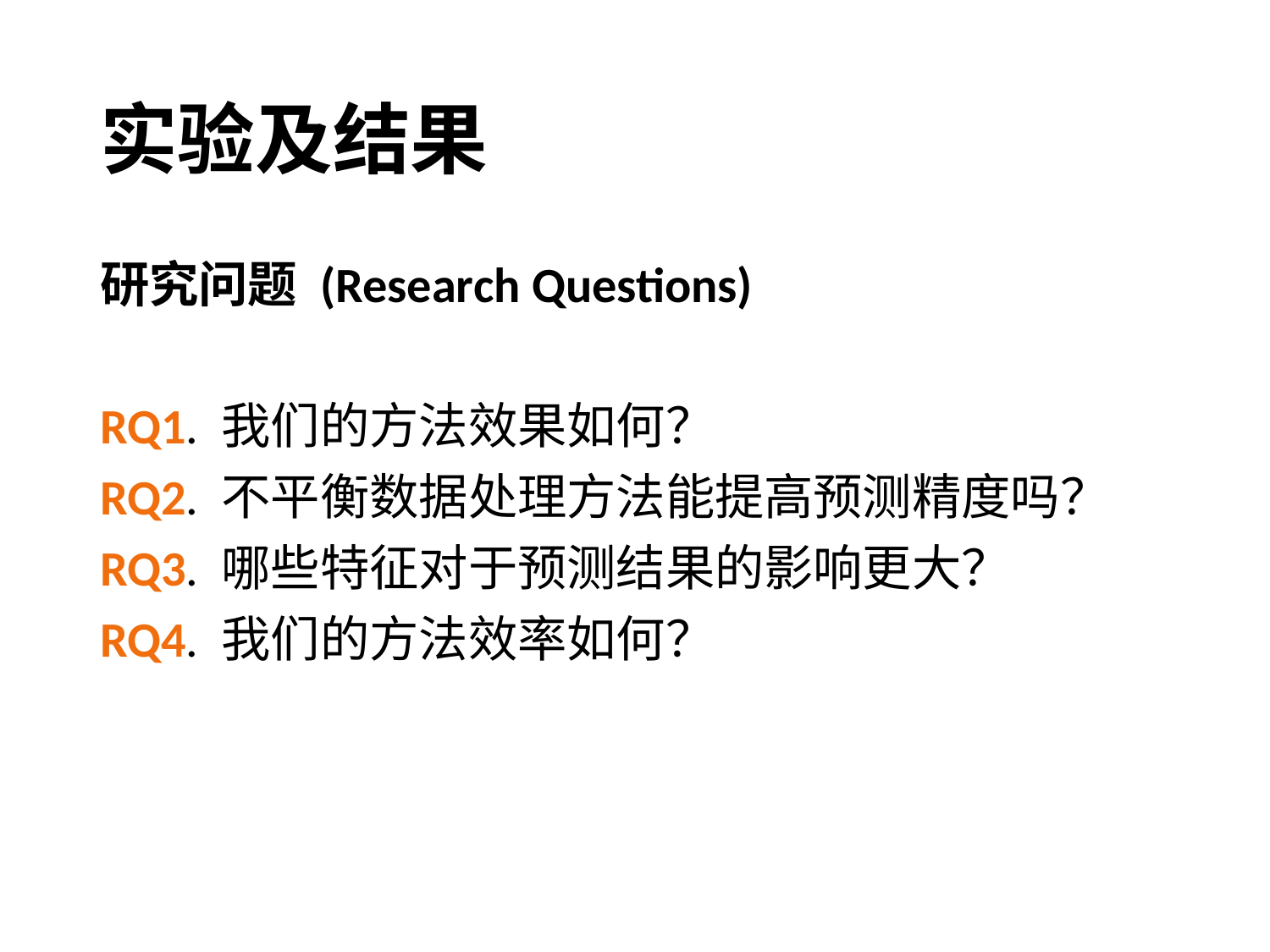

# 实验及结果
研究问题 (Research Questions)

RQ1. 我们的方法效果如何？
RQ2. 不平衡数据处理方法能提高预测精度吗？
RQ3. 哪些特征对于预测结果的影响更大？
RQ4. 我们的方法效率如何？